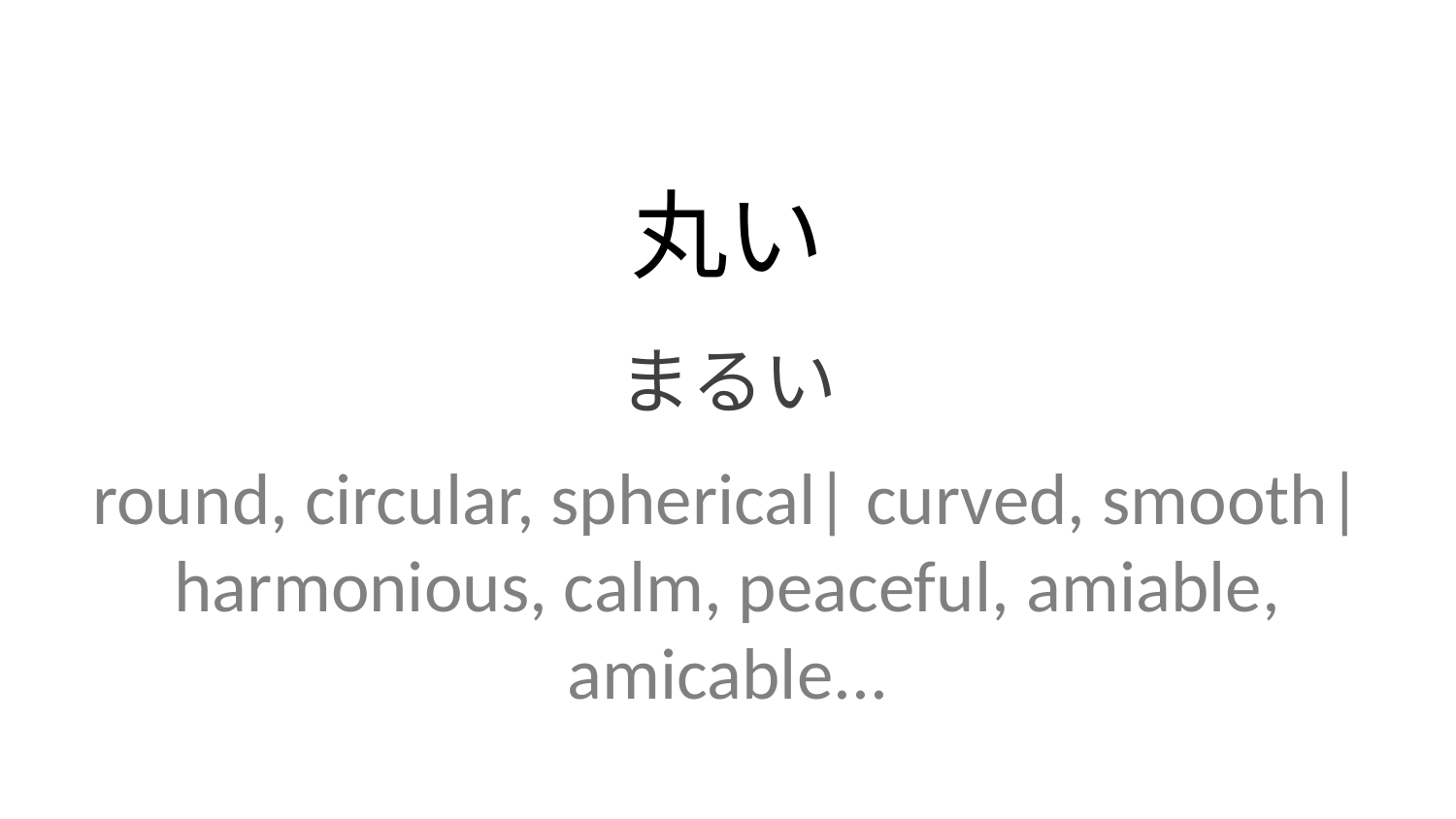

丸い

まるい
round, circular, spherical| curved, smooth| harmonious, calm, peaceful, amiable, amicable...